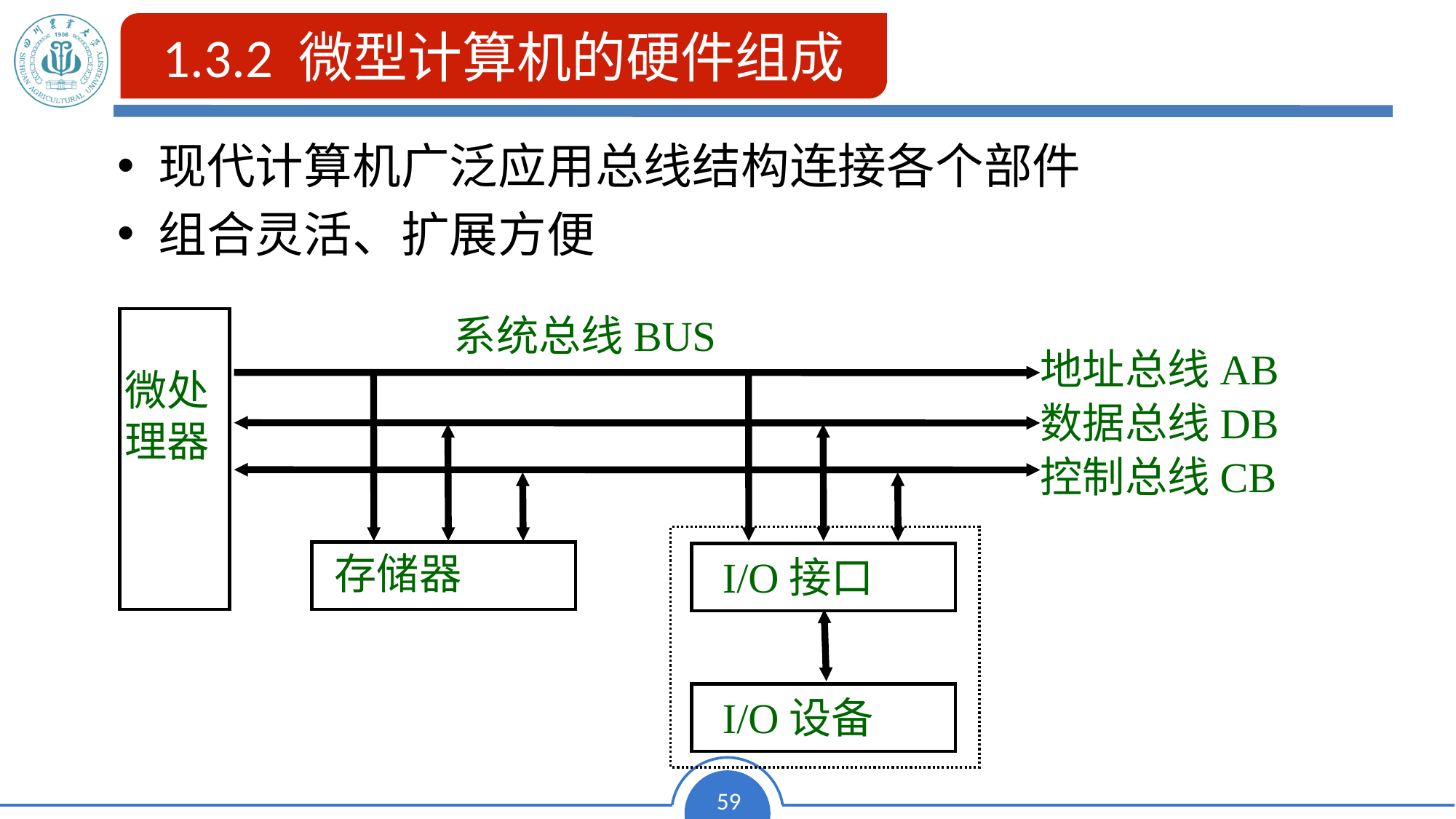

1.3.2 微型计算机的硬件组成
现代计算机广泛应用总线结构连接各个部件
组合灵活、扩展方便
系统总线BUS

地址总线AB
微处理器

数据总线DB

控制总线CB

存储器
I/O接口

I/O设备